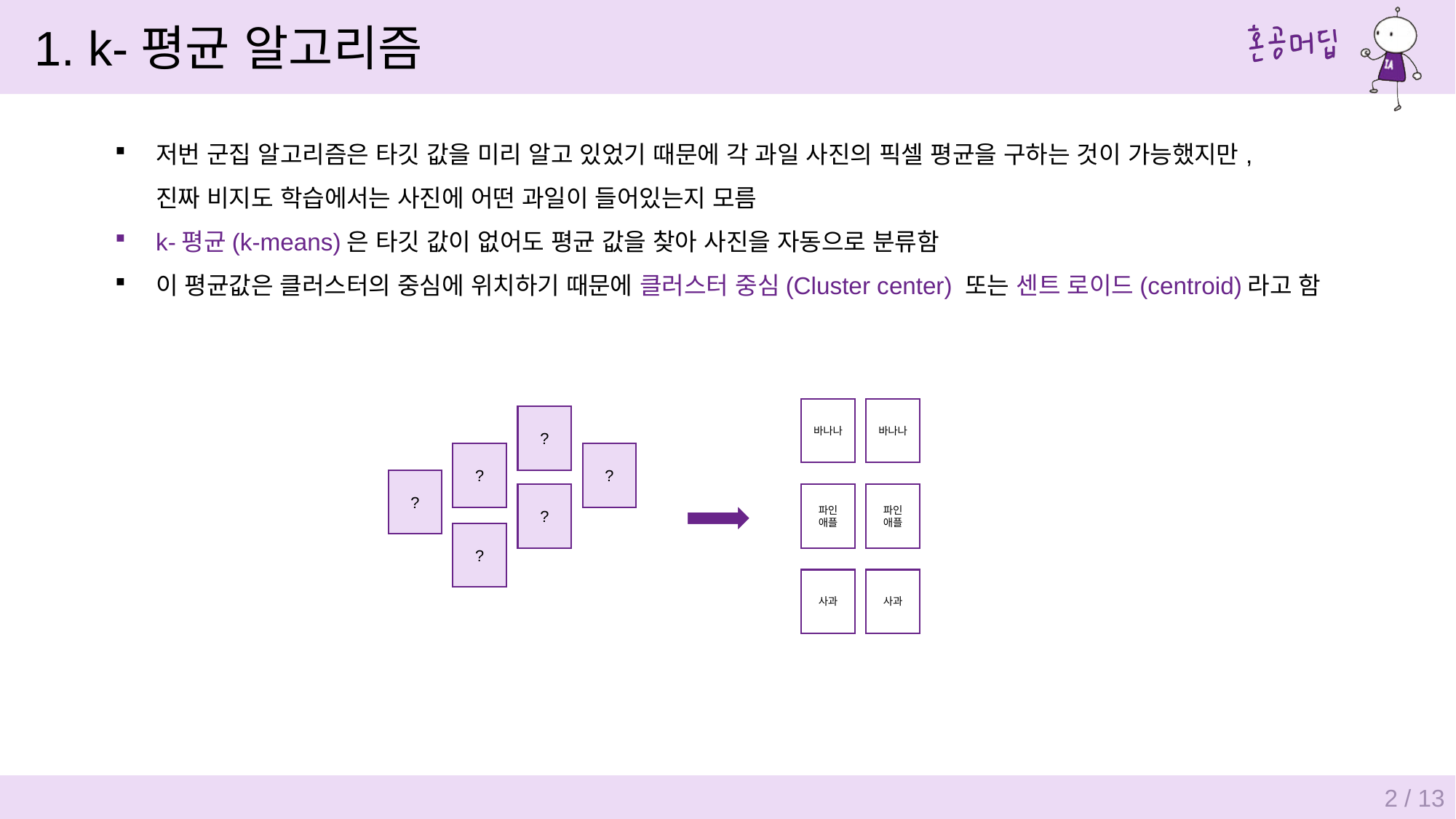

1. k-평균 알고리즘
저번 군집 알고리즘은 타깃 값을 미리 알고 있었기 때문에 각 과일 사진의 픽셀 평균을 구하는 것이 가능했지만,
진짜 비지도 학습에서는 사진에 어떤 과일이 들어있는지 모름
k-평균(k-means)은 타깃 값이 없어도 평균 값을 찾아 사진을 자동으로 분류함
이 평균값은 클러스터의 중심에 위치하기 때문에 클러스터 중심(Cluster center) 또는 센트 로이드(centroid)라고 함
바나나
바나나
파인
애플
파인
애플
사과
사과
?
?
?
?
?
?

2 / 13